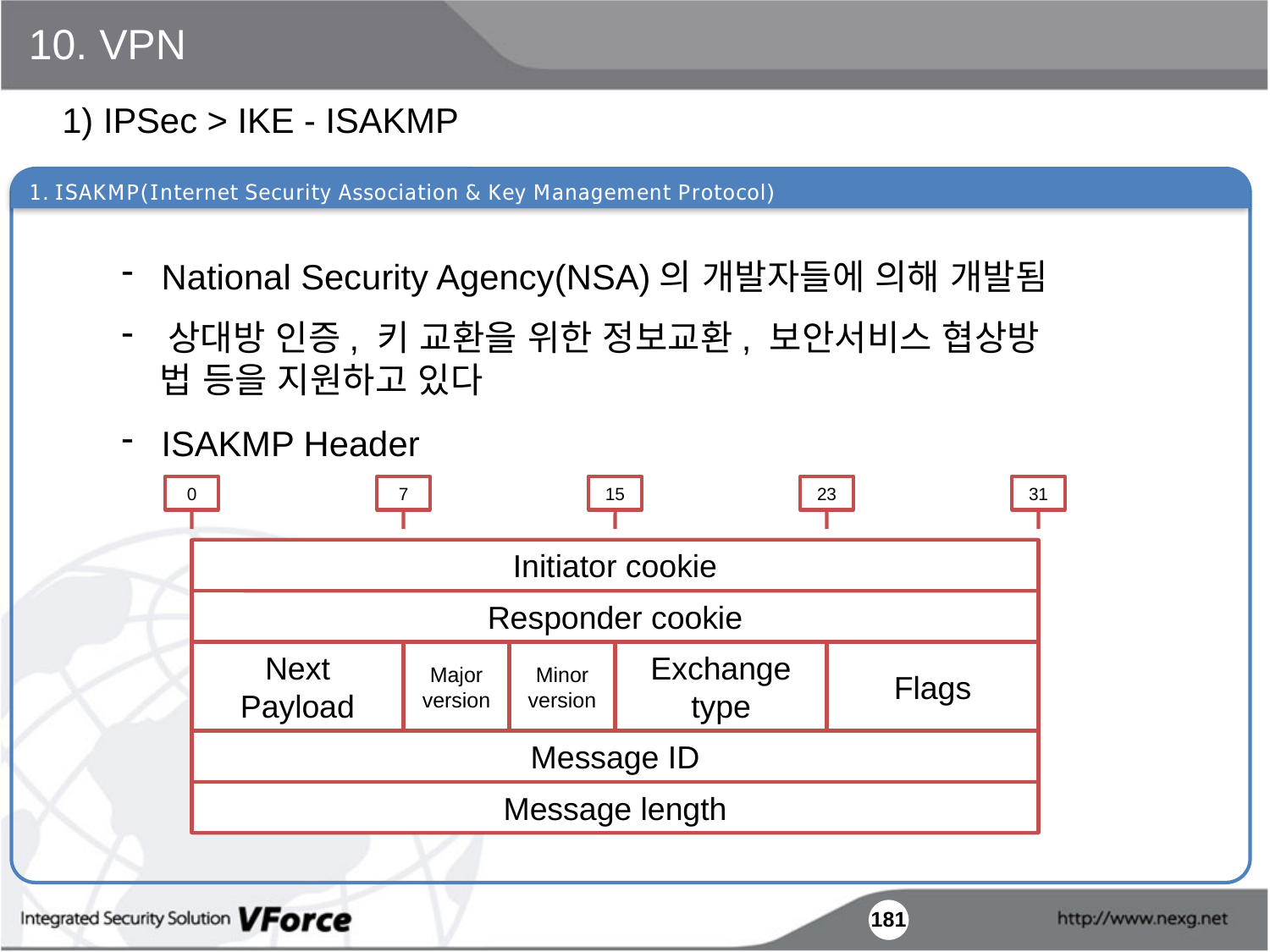

10. VPN
1) IPSec > IKE - ISAKMP
1. ISAKMP(Internet Security Association & Key Management Protocol)

 National Security Agency(NSA)의 개발자들에 의해 개발됨
 상대방 인증, 키 교환을 위한 정보교환, 보안서비스 협상방
   법 등을 지원하고 있다
 ISAKMP Header
0
7
15
23
31

Initiator cookie

Responder cookie

Next Payload

Major version

Minor version

Exchange type

Flags

Message ID

Message length